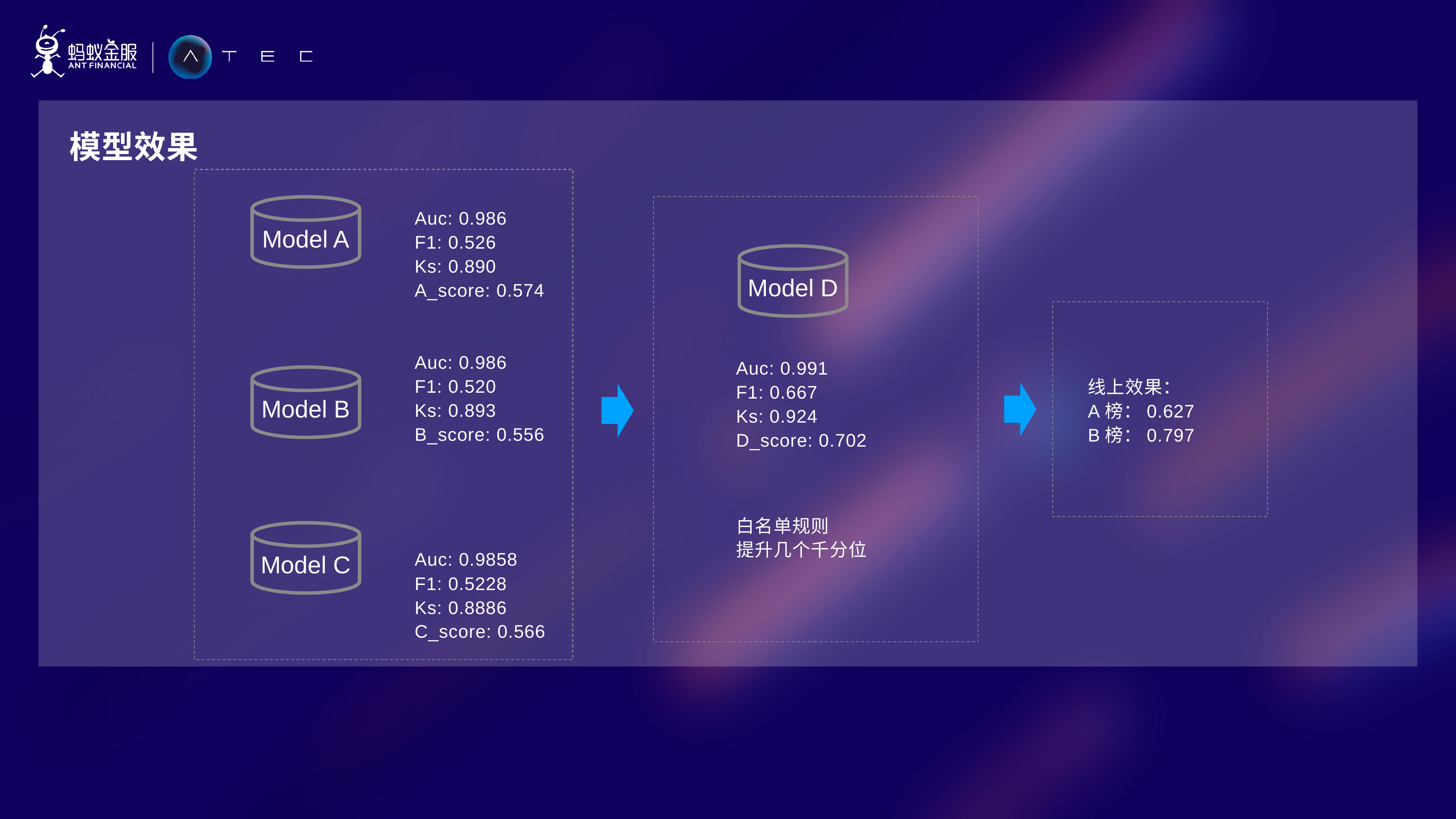

模型效果

Model A

Auc: 0.986
F1: 0.526
Ks: 0.890
A_score: 0.574
Model D

Auc: 0.986
F1: 0.520
Ks: 0.893
B_score: 0.556
Auc: 0.991
F1: 0.667
Ks: 0.924
D_score: 0.702
Model B
线上效果：
A榜：0.627
B榜：0.797

白名单规则
提升几个千分位
Model C
Auc: 0.9858
F1: 0.5228
Ks: 0.8886
C_score: 0.566